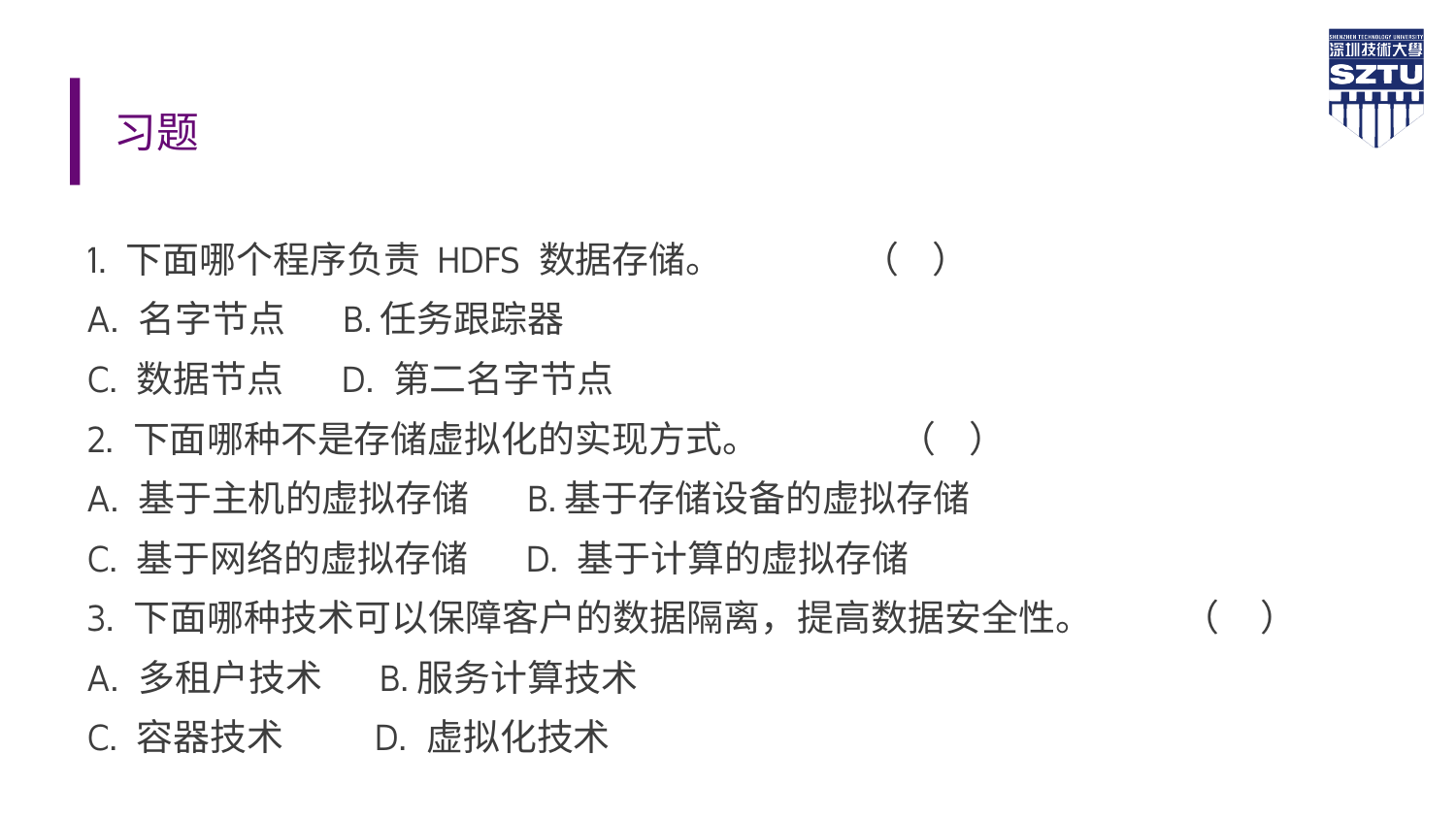

# 习题
1. 下面哪个程序负责 HDFS 数据存储。                 （    ）
A. 名字节点      B.任务跟踪器
C. 数据节点      D. 第二名字节点
2. 下面哪种不是存储虚拟化的实现方式。                 （    ）
A. 基于主机的虚拟存储      B.基于存储设备的虚拟存储
C. 基于网络的虚拟存储      D. 基于计算的虚拟存储
3. 下面哪种技术可以保障客户的数据隔离，提高数据安全性。           （     ）
A. 多租户技术      B.服务计算技术
C. 容器技术          D. 虚拟化技术